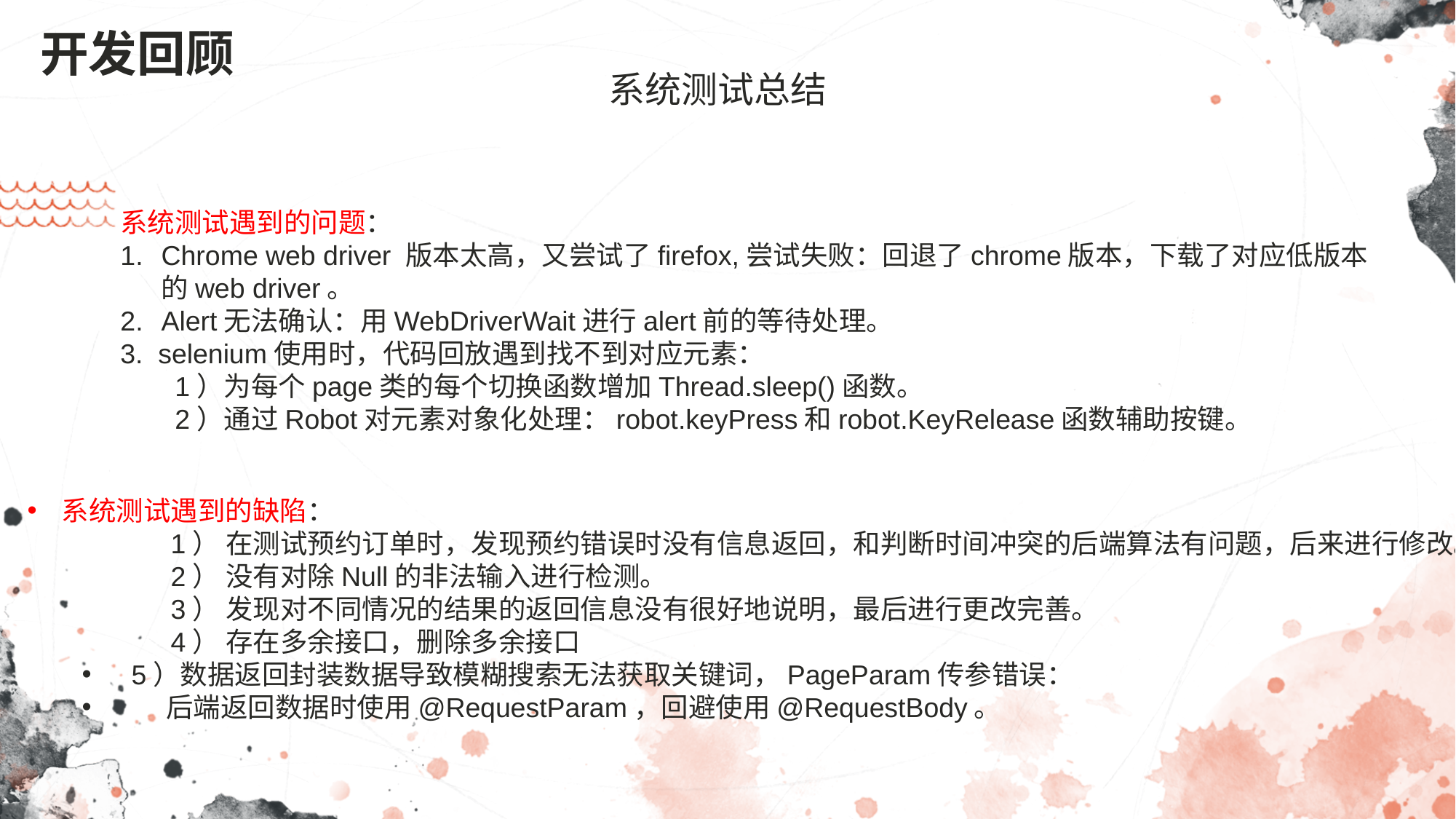

开发回顾
系统测试总结
系统测试遇到的问题：
Chrome web driver 版本太高，又尝试了firefox,尝试失败：回退了chrome版本，下载了对应低版本的web driver。
Alert无法确认：用WebDriverWait进行alert前的等待处理。
3.  selenium使用时，代码回放遇到找不到对应元素：
1）为每个page类的每个切换函数增加Thread.sleep()函数。
2）通过Robot对元素对象化处理：robot.keyPress和robot.KeyRelease函数辅助按键。

系统测试遇到的缺陷：
	1） 在测试预约订单时，发现预约错误时没有信息返回，和判断时间冲突的后端算法有问题，后来进行修改。
	2） 没有对除Null的非法输入进行检测。
	3） 发现对不同情况的结果的返回信息没有很好地说明，最后进行更改完善。
	4） 存在多余接口，删除多余接口
  5）数据返回封装数据导致模糊搜索无法获取关键词，PageParam传参错误：
       后端返回数据时使用@RequestParam，回避使用@RequestBody。